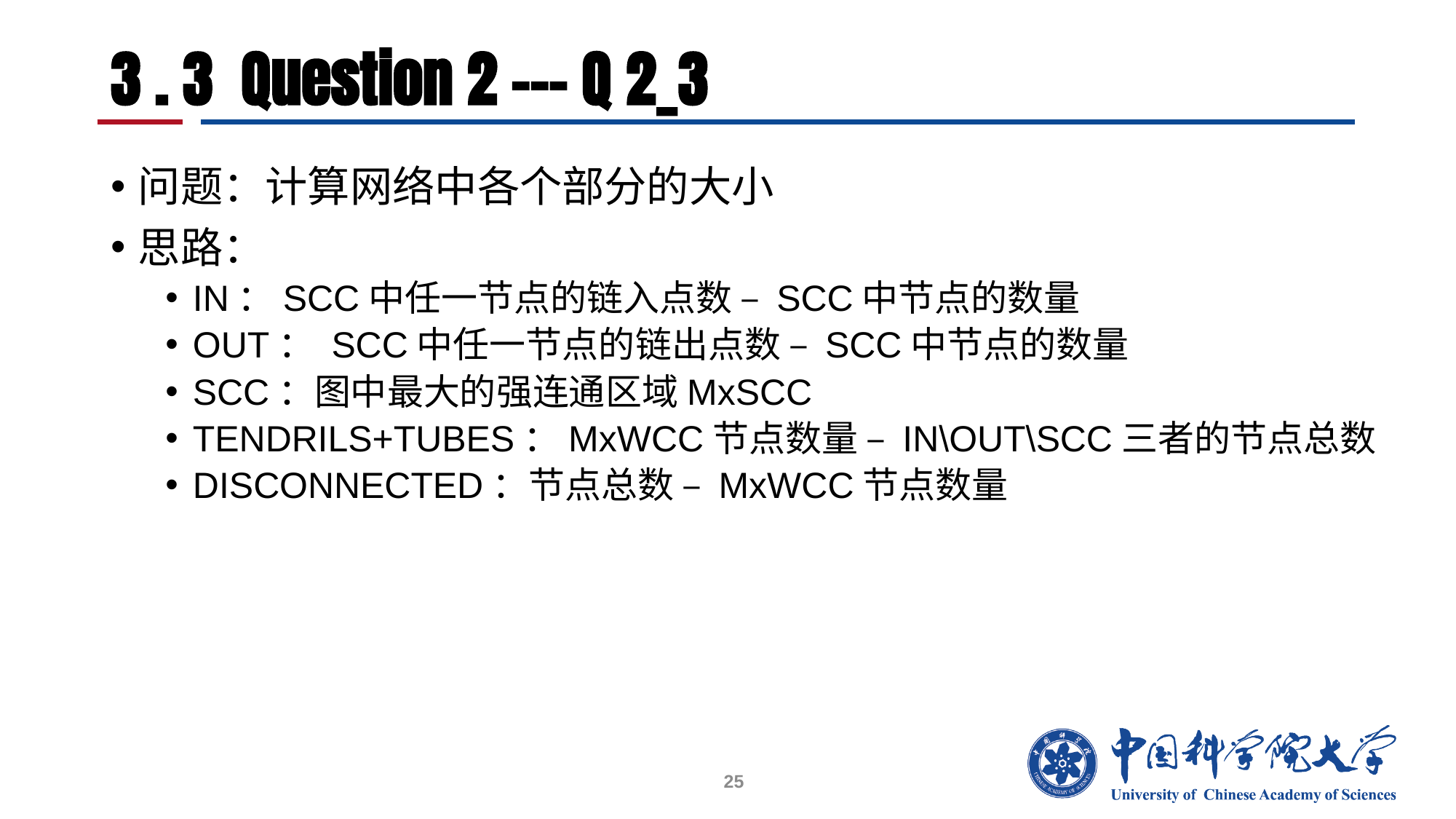

# 3 . 3  Question 2 --- Q 2_3
问题：计算网络中各个部分的大小
思路：
IN：SCC中任一节点的链入点数 – SCC中节点的数量
OUT： SCC中任一节点的链出点数 – SCC中节点的数量
SCC：图中最大的强连通区域MxSCC
TENDRILS+TUBES：MxWCC节点数量 – IN\OUT\SCC三者的节点总数
DISCONNECTED：节点总数 – MxWCC节点数量

25